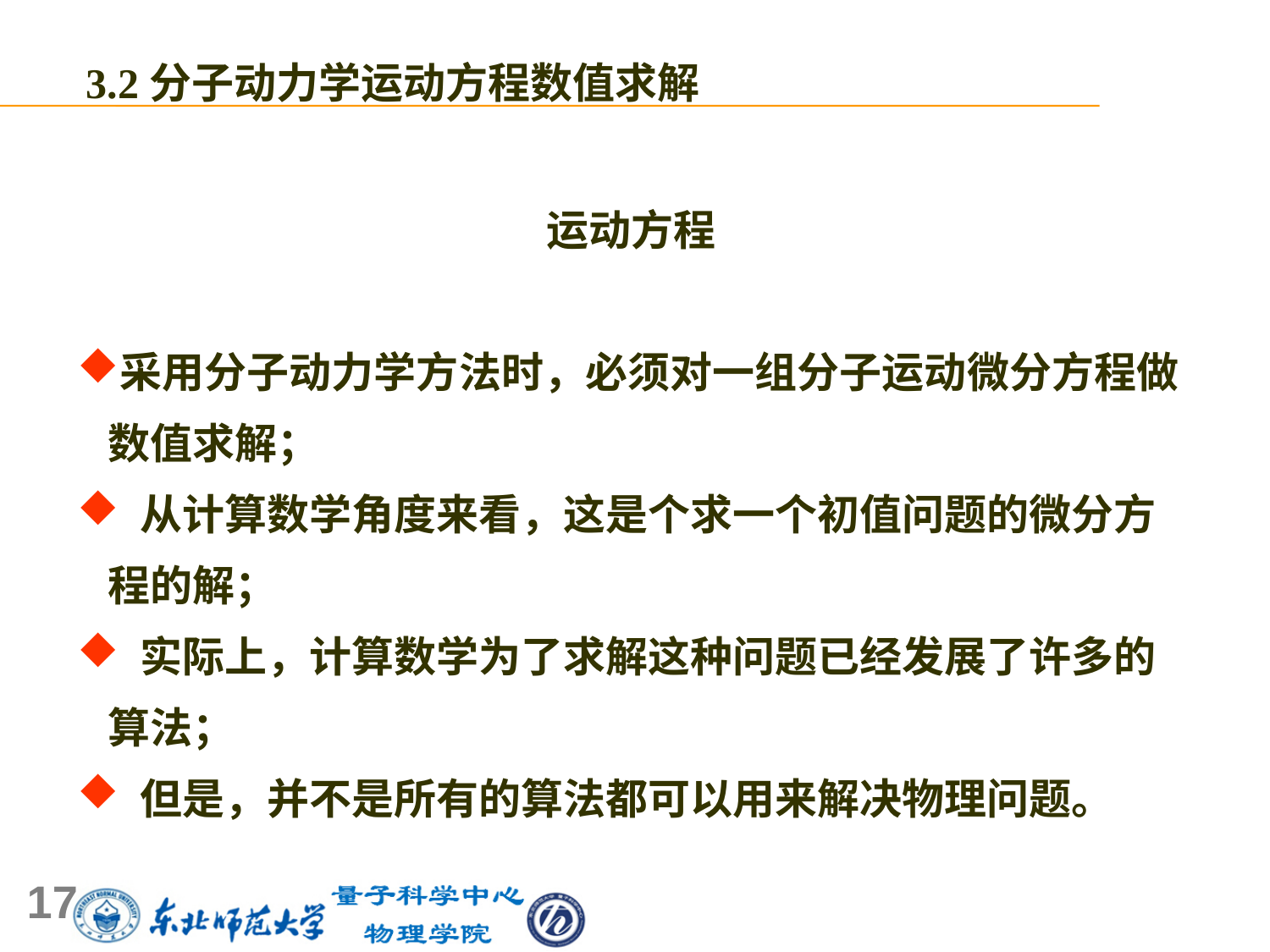

3.2分子动力学运动方程数值求解

运动方程

采用分子动力学方法时，必须对一组分子运动微分方程做数值求解；
 从计算数学角度来看，这是个求一个初值问题的微分方程的解；
 实际上，计算数学为了求解这种问题已经发展了许多的算法；
 但是，并不是所有的算法都可以用来解决物理问题。
17